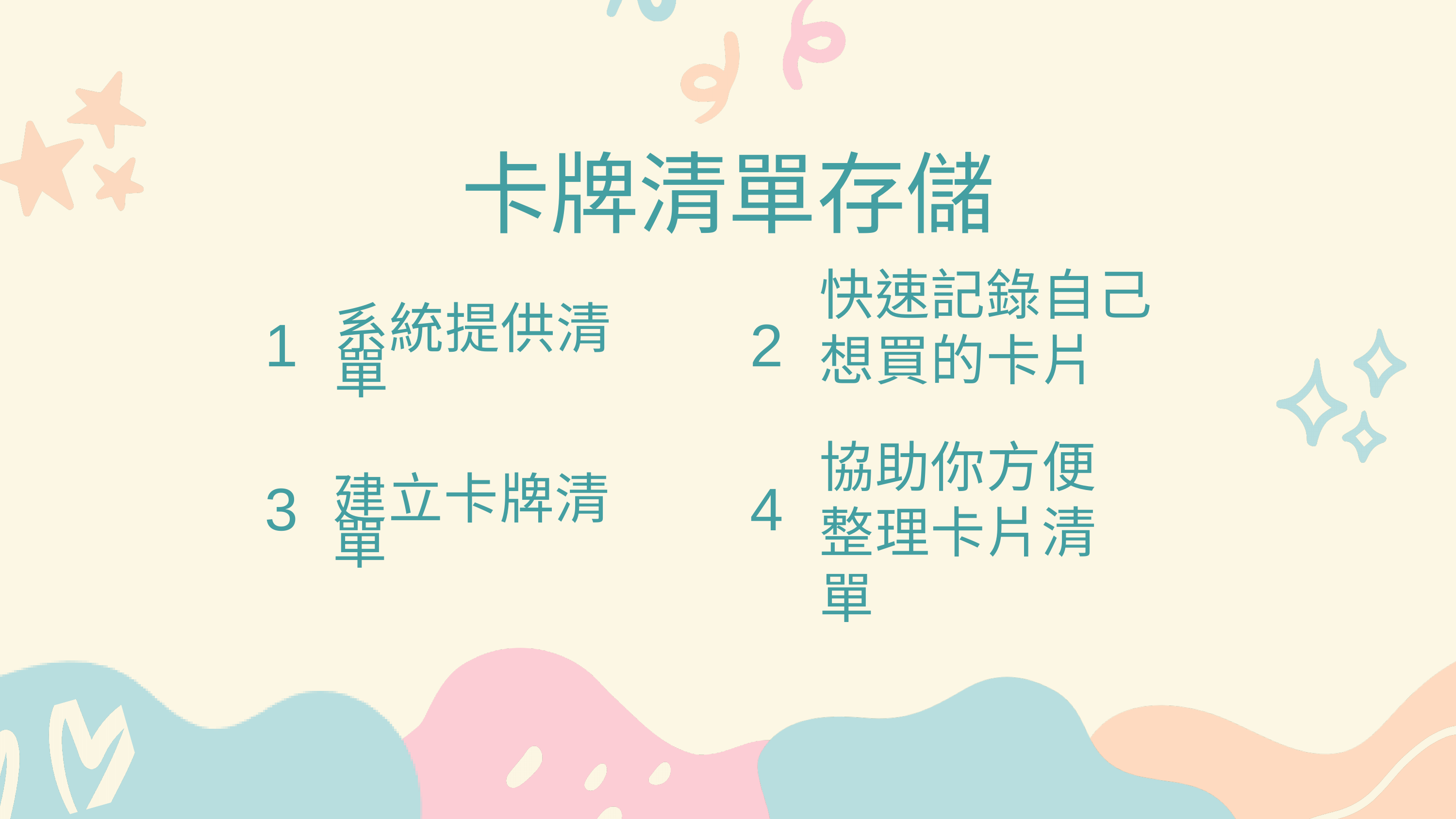

卡牌清單存儲
快速記錄自己想買的卡片
1
2
系統提供清單

協助你方便整理卡片清單
3
4
建立卡牌清單